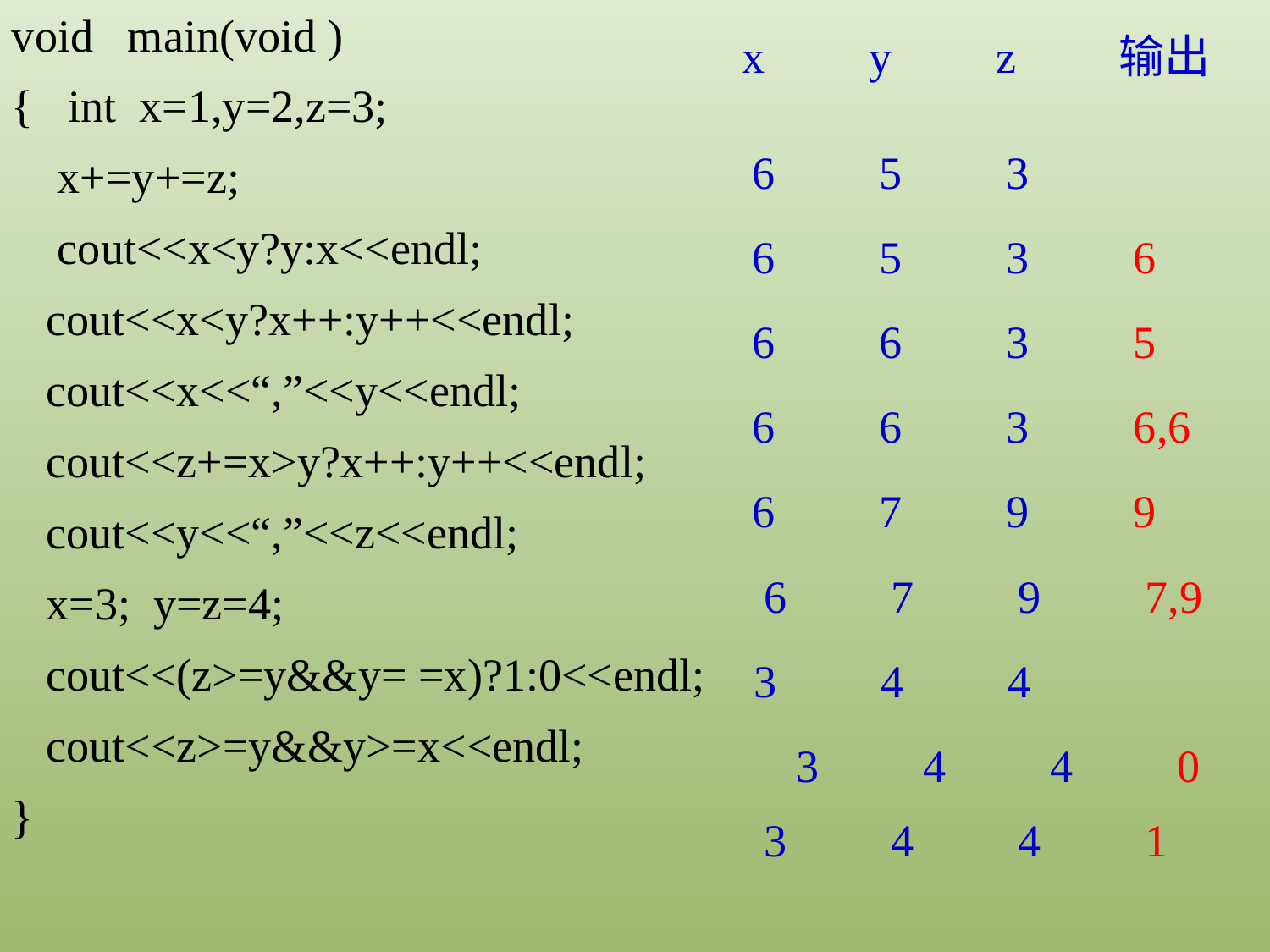

void   main(void )
{   int  x=1,y=2,z=3;
    x+=y+=z;
    cout<<x<y?y:x<<endl;
   cout<<x<y?x++:y++<<endl;
   cout<<x<<“,”<<y<<endl;
   cout<<z+=x>y?x++:y++<<endl;
   cout<<y<<“,”<<z<<endl;
   x=3;  y=z=4;
   cout<<(z>=y&&y= =x)?1:0<<endl;
   cout<<z>=y&&y>=x<<endl;
}
x	y	z        输出
6	5	3
6	5	3	6
6	6	3	5
6	6	3	6,6
6	7	9	9
6	7	9	7,9
3	4	4
3	4	4	0
3	4	4	1
104